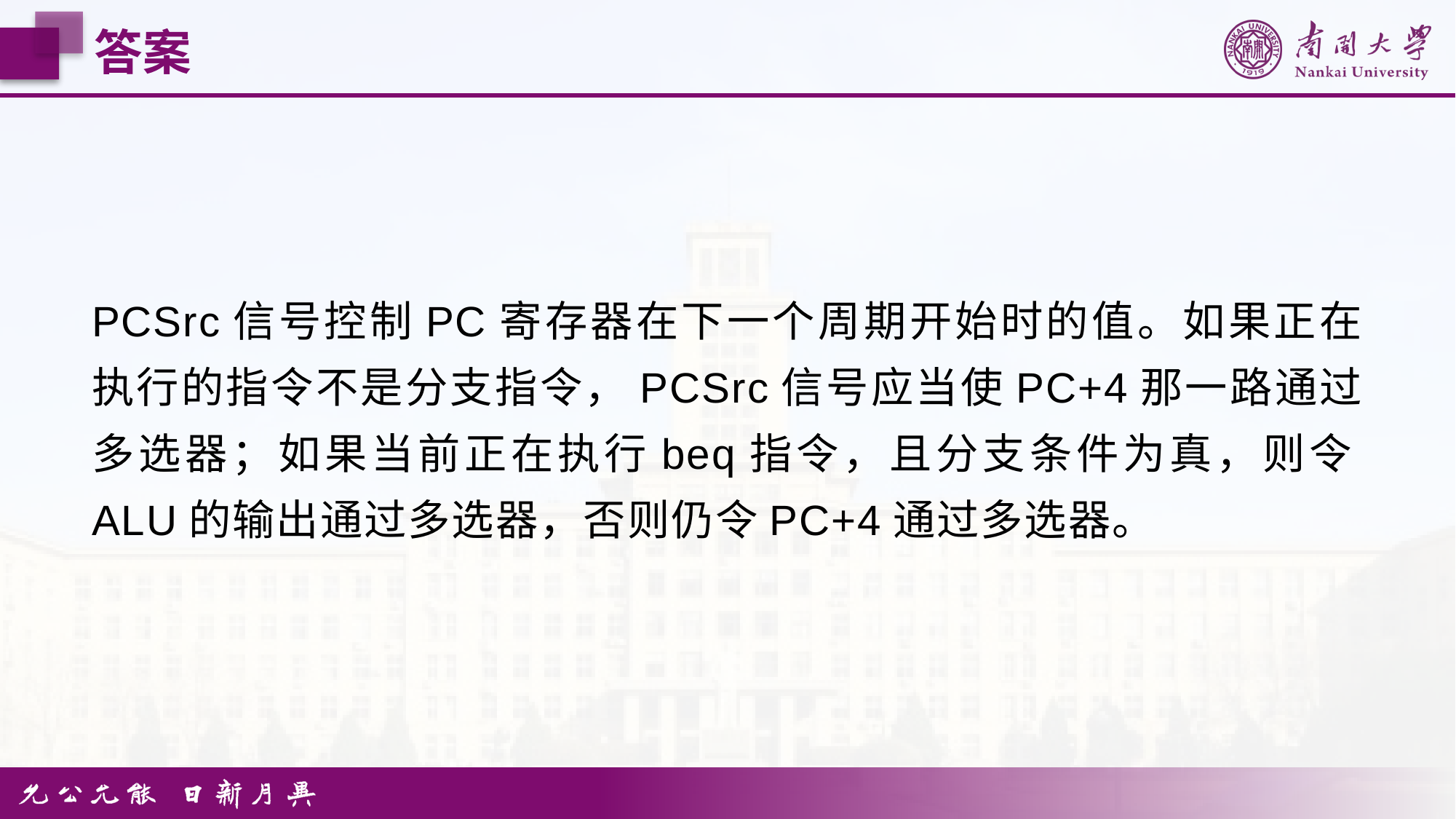

答案
PCSrc信号控制PC寄存器在下一个周期开始时的值。如果正在执行的指令不是分支指令，PCSrc信号应当使PC+4那一路通过多选器；如果当前正在执行beq指令，且分支条件为真，则令ALU的输出通过多选器，否则仍令PC+4通过多选器。